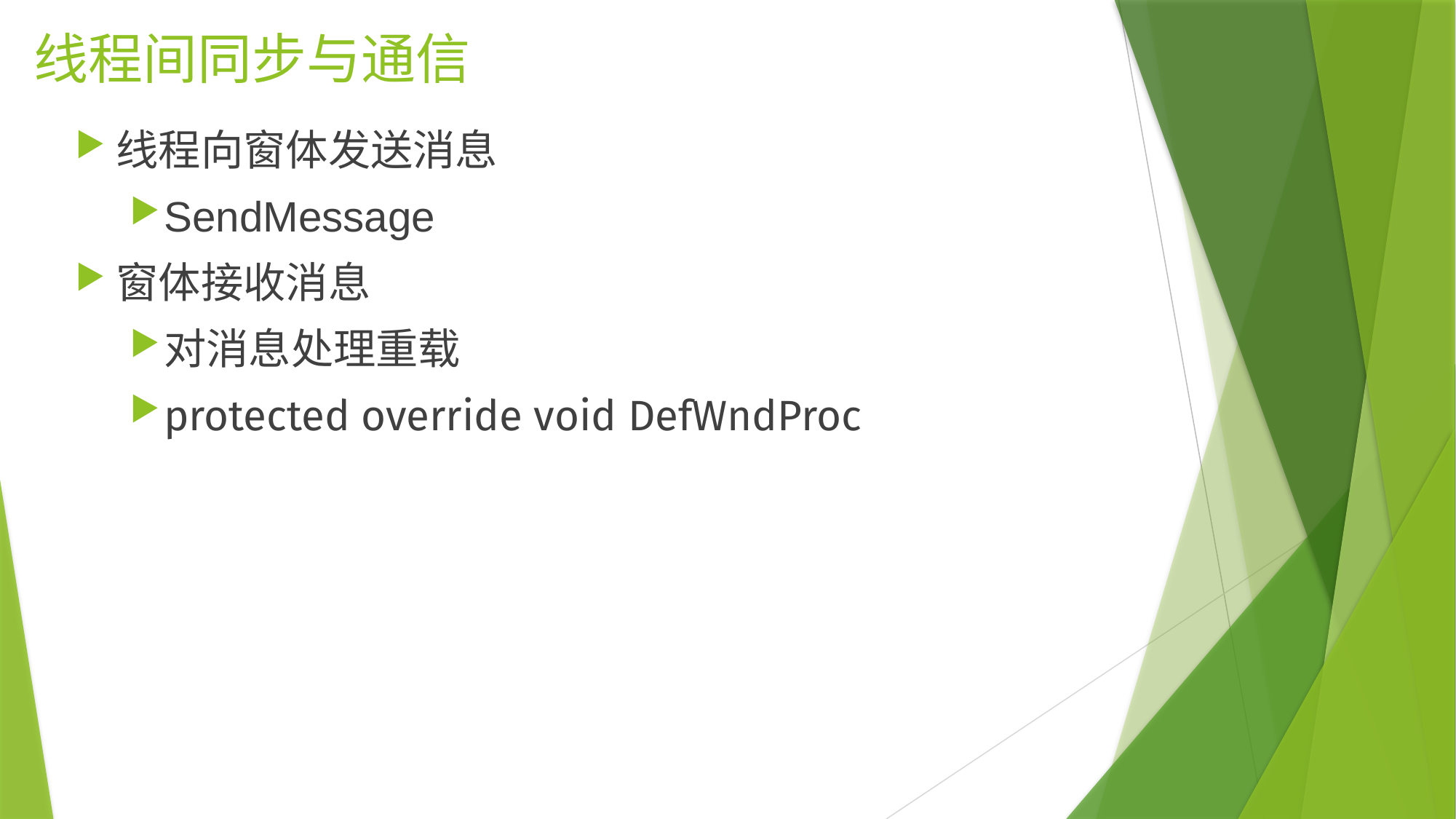

# 线程间同步与通信
线程向窗体发送消息
SendMessage
窗体接收消息
对消息处理重载
protected override void DefWndProc